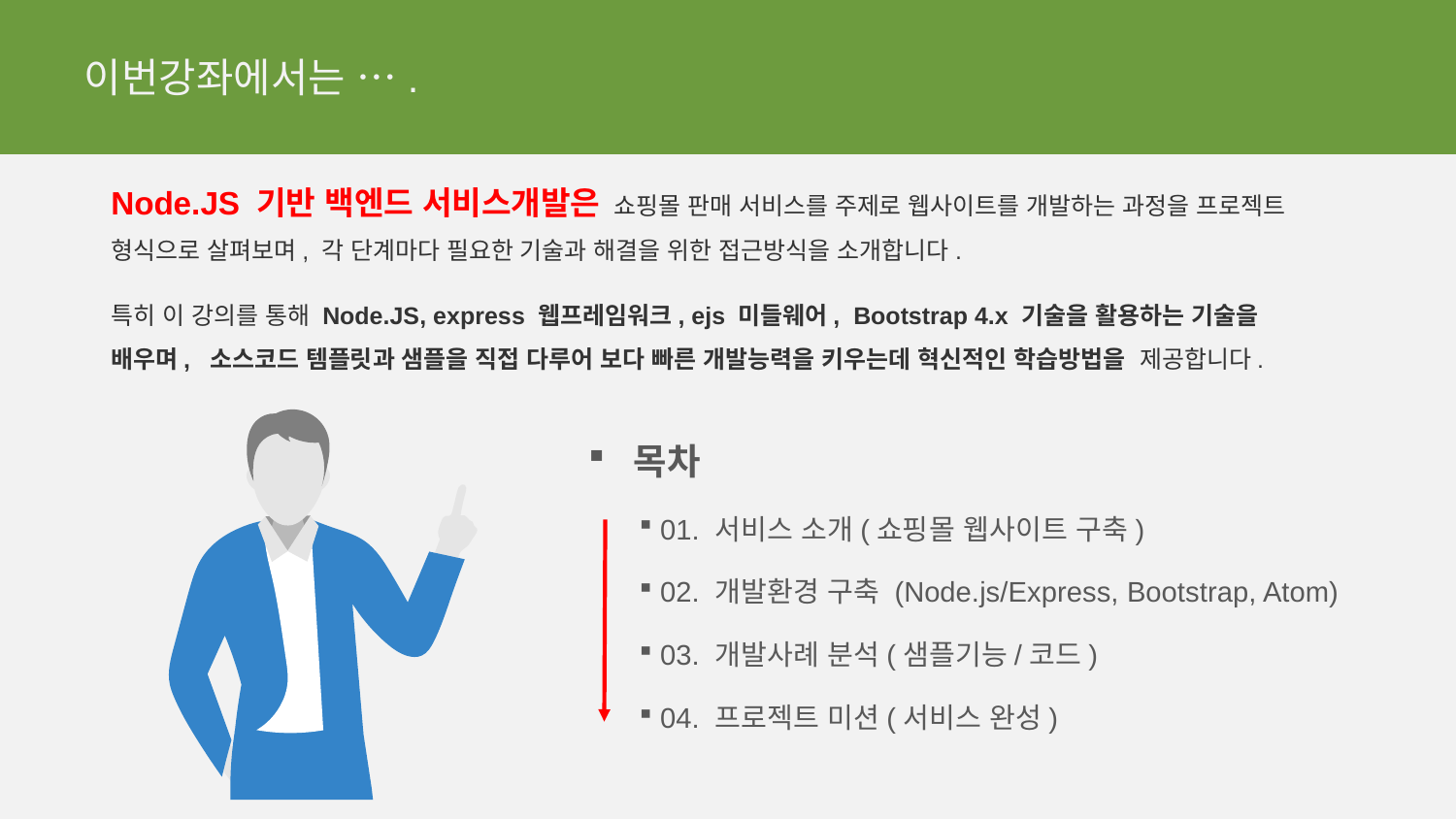

이번강좌에서는 ….
Node.JS 기반 백엔드 서비스개발은  쇼핑몰 판매 서비스를 주제로 웹사이트를 개발하는 과정을 프로젝트 형식으로 살펴보며, 각 단계마다 필요한 기술과 해결을 위한 접근방식을 소개합니다.
특히 이 강의를 통해 Node.JS, express 웹프레임워크, ejs 미들웨어,  Bootstrap 4.x 기술을 활용하는 기술을 배우며,  소스코드 템플릿과 샘플을 직접 다루어 보다 빠른 개발능력을 키우는데 혁신적인 학습방법을  제공합니다.

목차
 01. 서비스 소개(쇼핑몰 웹사이트 구축)
 02. 개발환경 구축 (Node.js/Express, Bootstrap, Atom)
 03. 개발사례 분석(샘플기능/코드)
 04. 프로젝트 미션(서비스 완성)